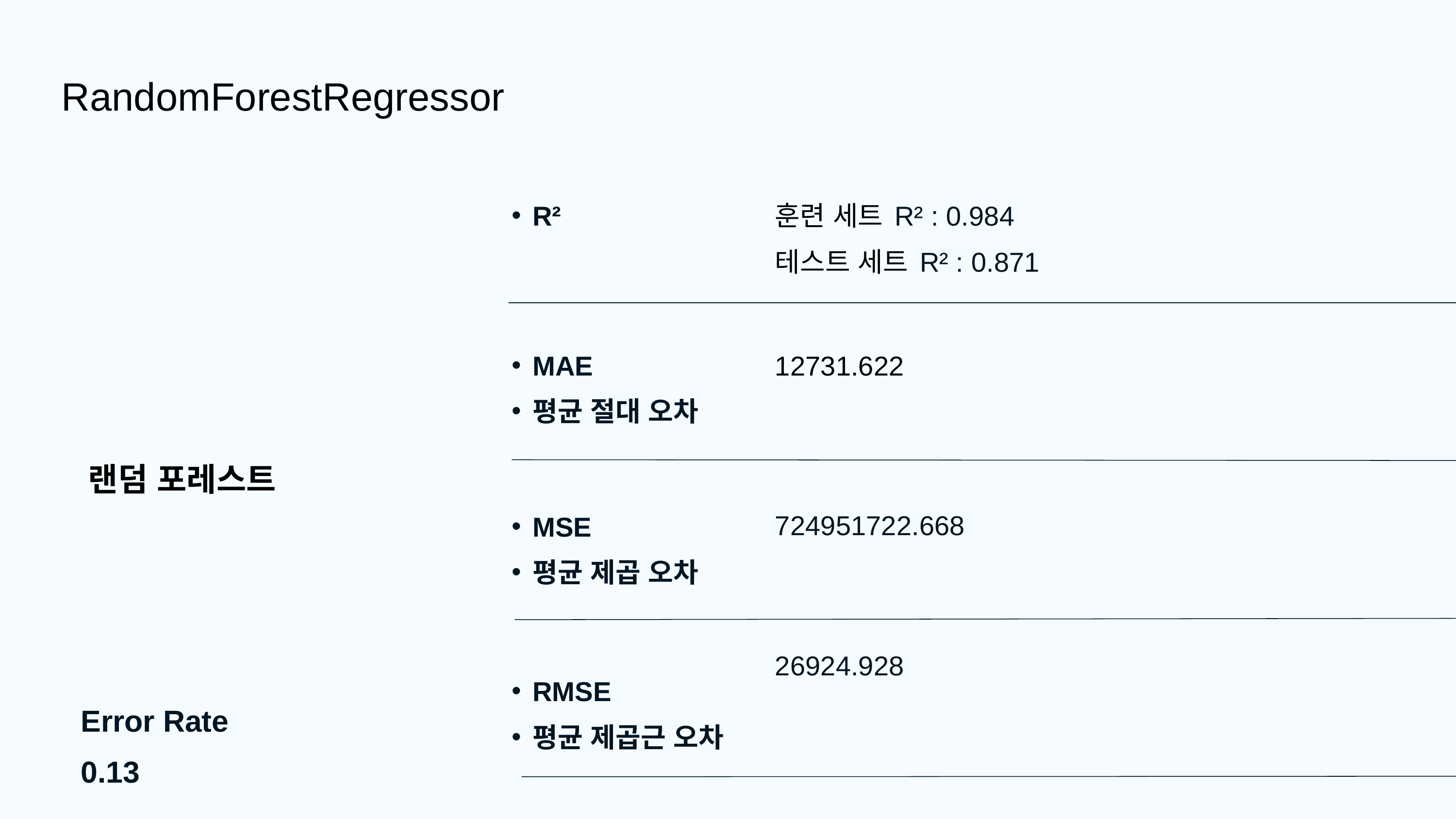

RandomForestRegressor
R²

훈련 세트 R² : 0.984
테스트 세트 R² : 0.871
MAE
평균 절대 오차
12731.622
랜덤 포레스트

724951722.668
MSE
평균 제곱 오차
26924.928
RMSE
평균 제곱근 오차

Error Rate 0.13